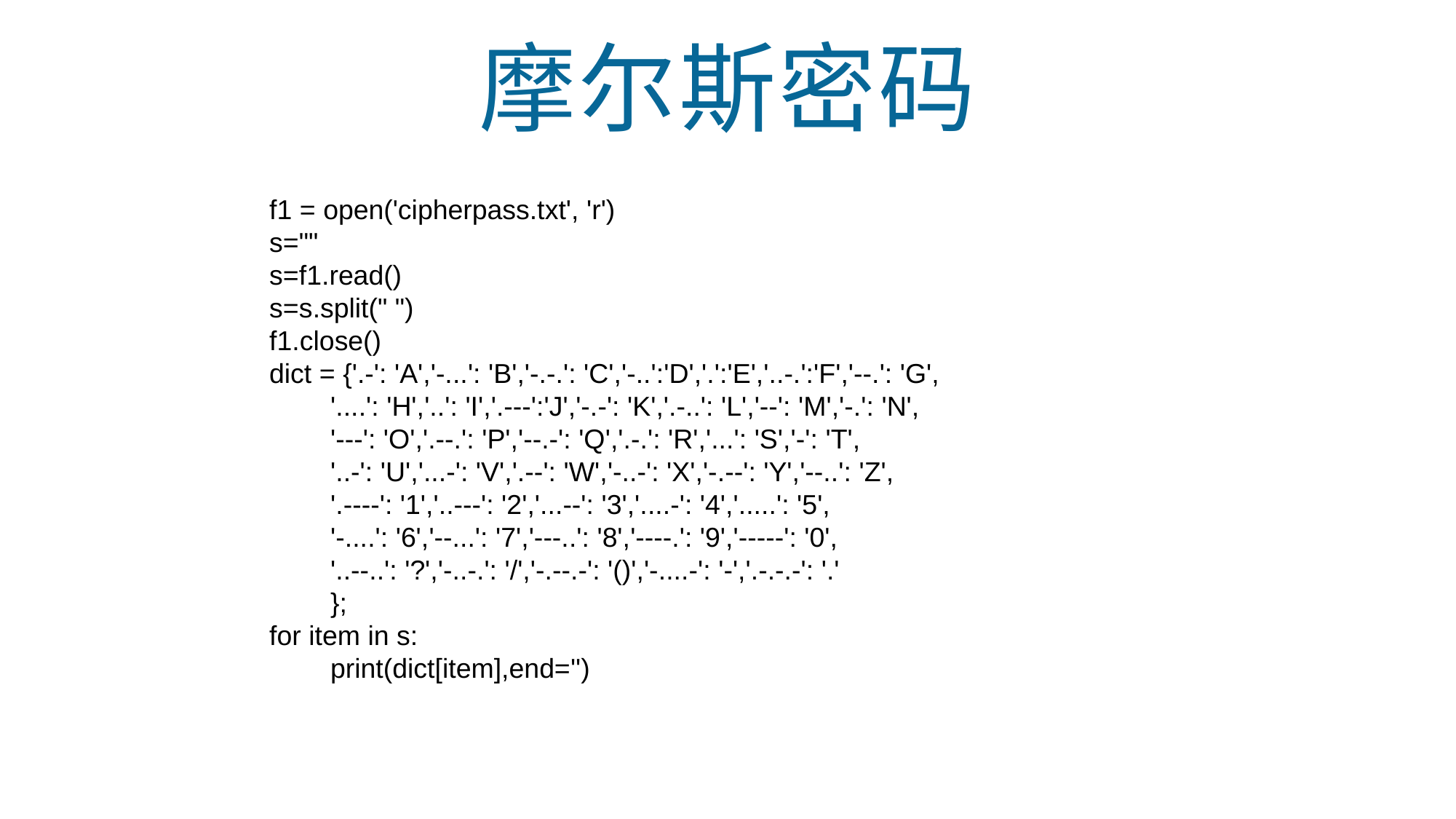

摩尔斯密码
f1 = open('cipherpass.txt', 'r')
s=""
s=f1.read()
s=s.split(" ")
f1.close()
dict = {'.-': 'A','-...': 'B','-.-.': 'C','-..':'D','.':'E','..-.':'F','--.': 'G',
        '....': 'H','..': 'I','.---':'J','-.-': 'K','.-..': 'L','--': 'M','-.': 'N',
        '---': 'O','.--.': 'P','--.-': 'Q','.-.': 'R','...': 'S','-': 'T',
        '..-': 'U','...-': 'V','.--': 'W','-..-': 'X','-.--': 'Y','--..': 'Z',
        '.----': '1','..---': '2','...--': '3','....-': '4','.....': '5',
        '-....': '6','--...': '7','---..': '8','----.': '9','-----': '0',
        '..--..': '?','-..-.': '/','-.--.-': '()','-....-': '-','.-.-.-': '.'
        };
for item in s:
        print(dict[item],end='')